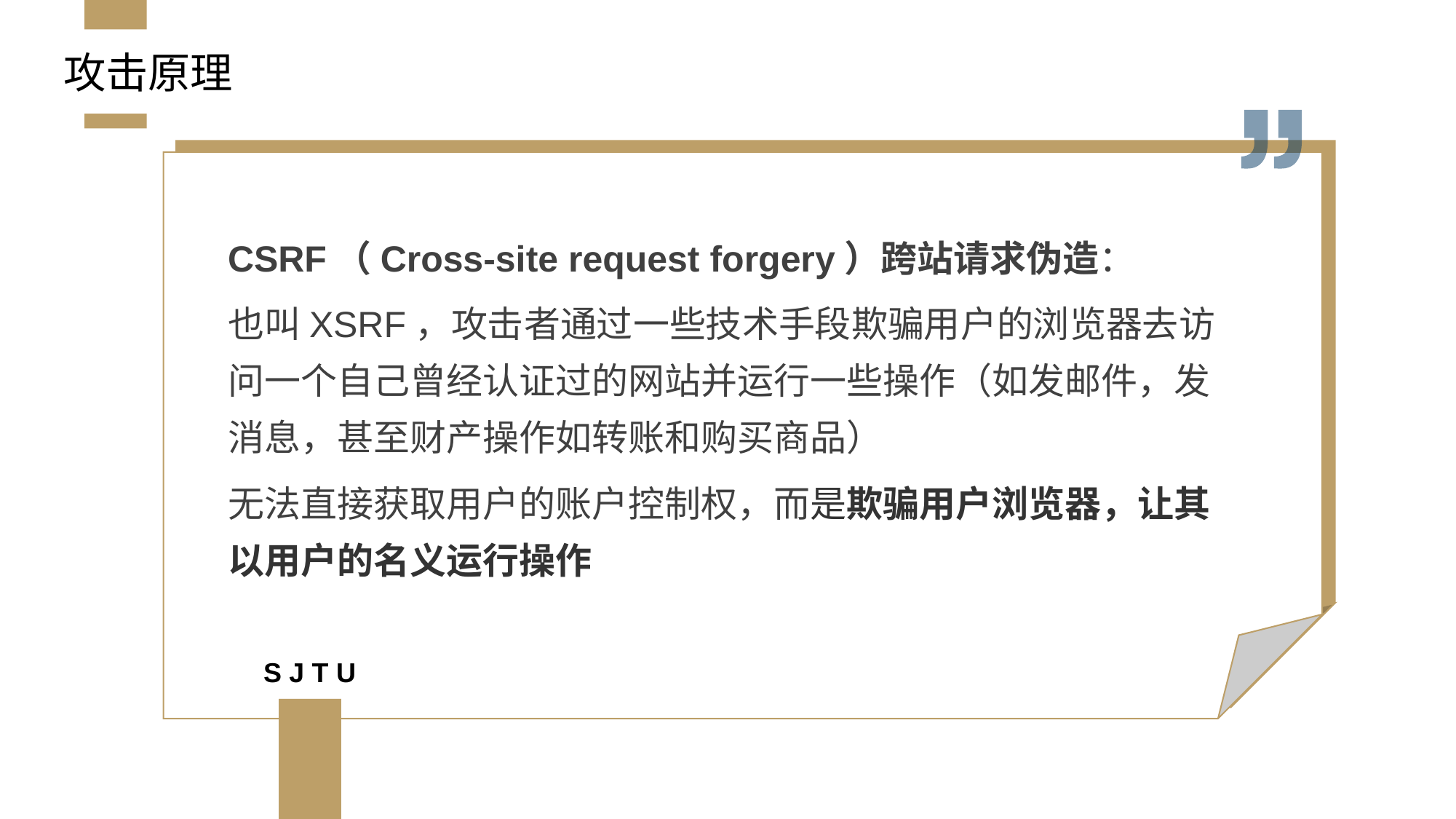

攻击原理
CSRF（Cross-site request forgery）跨站请求伪造：
也叫XSRF，攻击者通过一些技术手段欺骗用户的浏览器去访问一个自己曾经认证过的网站并运行一些操作（如发邮件，发消息，甚至财产操作如转账和购买商品）
无法直接获取用户的账户控制权，而是欺骗用户浏览器，让其以用户的名义运行操作